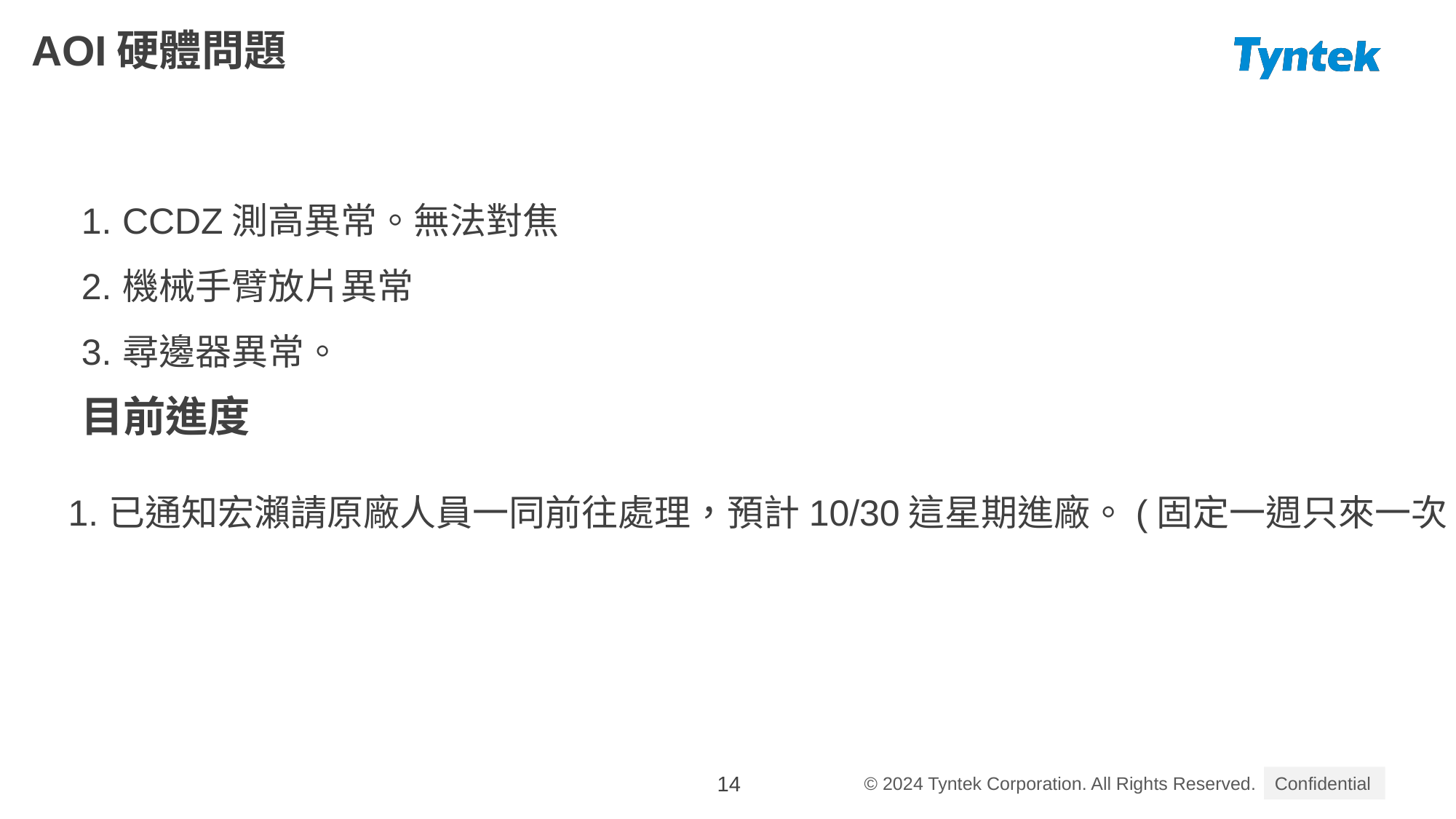

AOI硬體問題
CCDZ測高異常。無法對焦
機械手臂放片異常
尋邊器異常。
目前進度
已通知宏瀨請原廠人員一同前往處理，預計10/30這星期進廠。(固定一週只來一次)
14